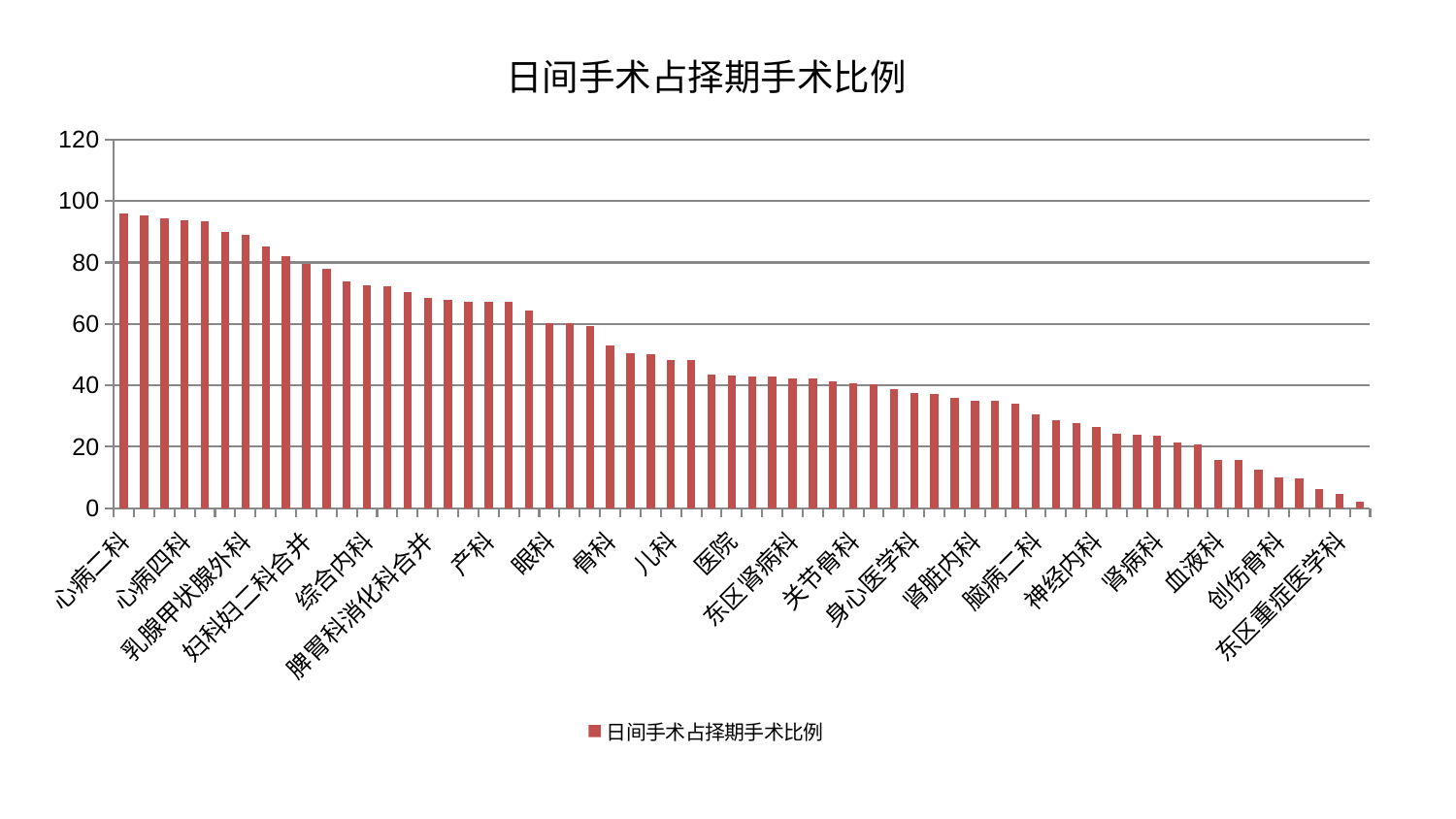

### Chart: 日间手术占择期手术比例

| Category | 日间手术占择期手术比例 |
|---|---|
| 心病二科 | 96.01562474742944 |
| 老年医学科 | 95.23705316331336 |
| 肛肠科 | 94.52137682315167 |
| 心病四科 | 93.63220163755102 |
| 治未病中心 | 93.3439250477692 |
| 肿瘤内科 | 89.90181813578488 |
| 乳腺甲状腺外科 | 89.14681349265858 |
| 呼吸内科 | 85.10004378258995 |
| 针灸科 | 82.18300587363869 |
| 妇科妇二科合并 | 79.61604290181081 |
| 妇二科 | 78.02376543823189 |
| 周围血管科 | 73.82423707050374 |
| 综合内科 | 72.62753855057136 |
| 心病三科 | 72.37544284708062 |
| 康复科 | 70.25046661224785 |
| 脾胃科消化科合并 | 68.59758702080651 |
| 耳鼻喉科 | 67.72722505883704 |
| 中医经典科 | 67.37693295475329 |
| 产科 | 67.28863677141365 |
| 心病一科 | 67.17666731113879 |
| 脑病三科 | 64.45535671448785 |
| 眼科 | 60.37952758246556 |
| 男科 | 60.30729457025694 |
| 肝胆外科 | 59.47627250201555 |
| 骨科 | 52.88727456064966 |
| 内分泌科 | 50.622905602560195 |
| 重症医学科 | 50.07102622546682 |
| 儿科 | 48.340943573462035 |
| 风湿病科 | 48.28172571805504 |
| 中医外治中心 | 43.410200762227035 |
| 医院 | 43.31945619574822 |
| 脊柱骨科 | 42.88725847714117 |
| 美容皮肤科 | 42.84254364909634 |
| 东区肾病科 | 42.33747665526406 |
| 口腔科 | 42.288473880370915 |
| 普通外科 | 41.289304963060204 |
| 关节骨科 | 40.65659173459591 |
| 小儿推拿科 | 40.46632918205213 |
| 脑病一科 | 38.667293029359364 |
| 身心医学科 | 37.65680663062228 |
| 脾胃病科 | 37.047636393832576 |
| 妇科 | 36.06159965568576 |
| 肾脏内科 | 35.13586712420196 |
| 胸外科 | 35.08776083158334 |
| 微创骨科 | 33.97968802634625 |
| 脑病二科 | 30.6000892161147 |
| 推拿科 | 28.533839319651165 |
| 心血管内科 | 27.65937179513469 |
| 神经内科 | 26.346390764862846 |
| 运动损伤骨科 | 24.18133675837135 |
| 消化内科 | 23.957805105218565 |
| 肾病科 | 23.63067534567398 |
| 肝病科 | 21.428339900489846 |
| 西区重症医学科 | 20.857022843691265 |
| 血液科 | 15.844815114567613 |
| 泌尿外科 | 15.79409204184785 |
| 神经外科 | 12.695144363104415 |
| 创伤骨科 | 10.101860191966416 |
| 皮肤科 | 9.80504691999684 |
| 显微骨科 | 6.211780042323833 |
| 东区重症医学科 | 4.814657444341419 |
| 小儿骨科 | 2.2862268405938524 |
226